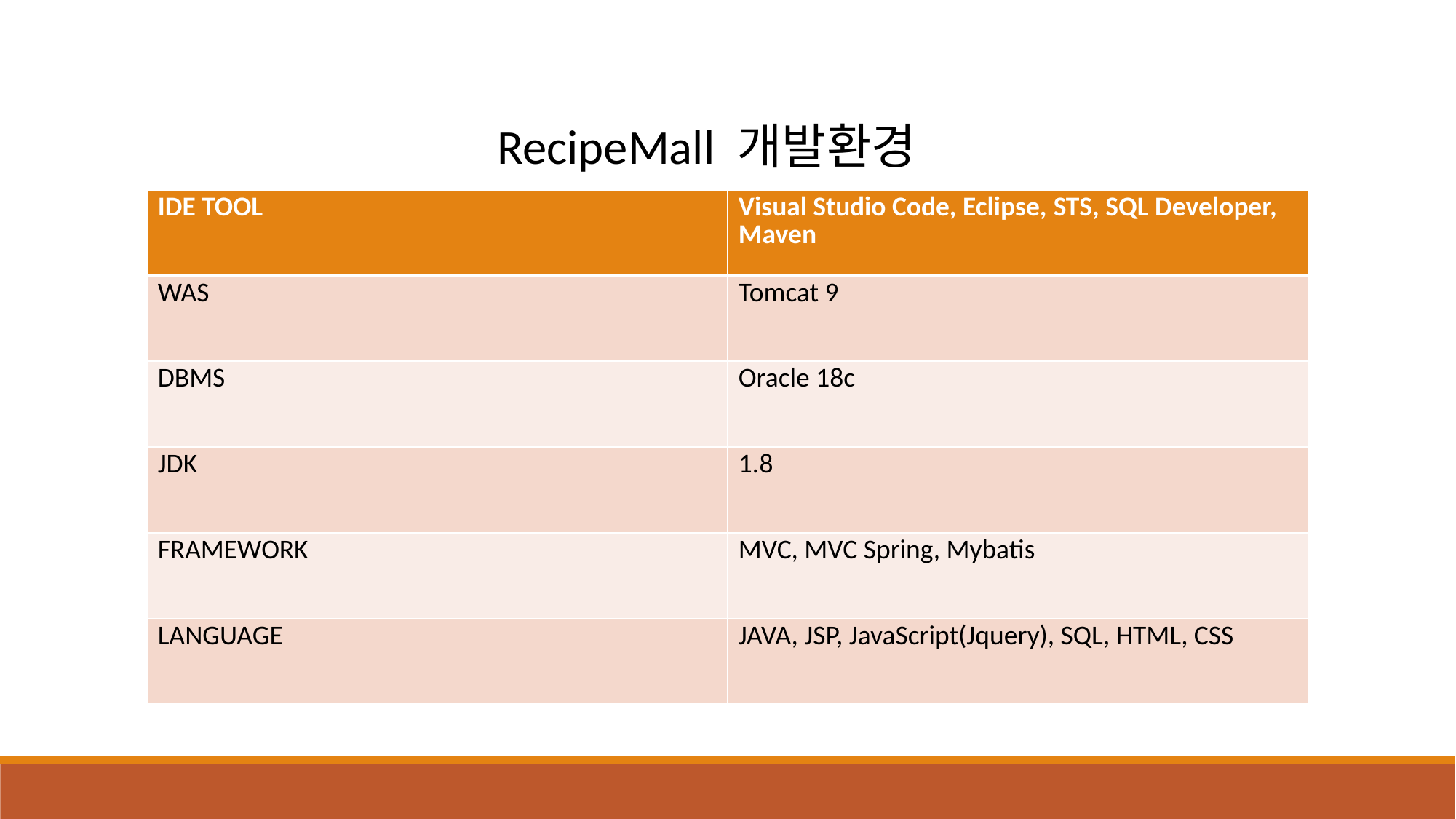

RecipeMall 개발환경
| IDE TOOL | Visual Studio Code, Eclipse, STS, SQL Developer, Maven |
| --- | --- |
| WAS | Tomcat 9 |
| DBMS | Oracle 18c |
| JDK | 1.8 |
| FRAMEWORK | MVC, MVC Spring, Mybatis |
| LANGUAGE | JAVA, JSP, JavaScript(Jquery), SQL, HTML, CSS |